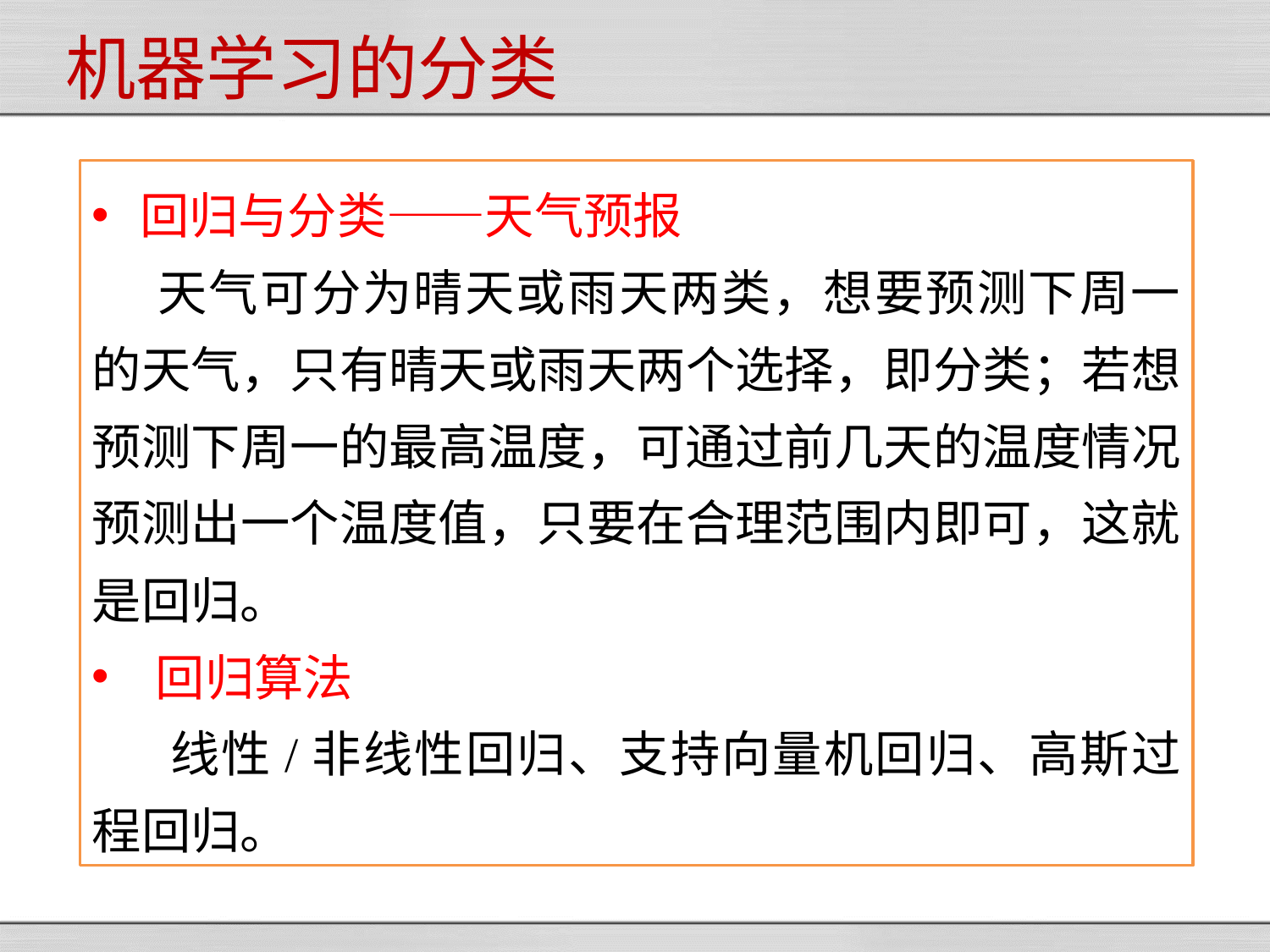

#
机器学习的分类
回归与分类——天气预报
    天气可分为晴天或雨天两类，想要预测下周一的天气，只有晴天或雨天两个选择，即分类；若想预测下周一的最高温度，可通过前几天的温度情况预测出一个温度值，只要在合理范围内即可，这就是回归。
回归算法
     线性/非线性回归、支持向量机回归、高斯过程回归。